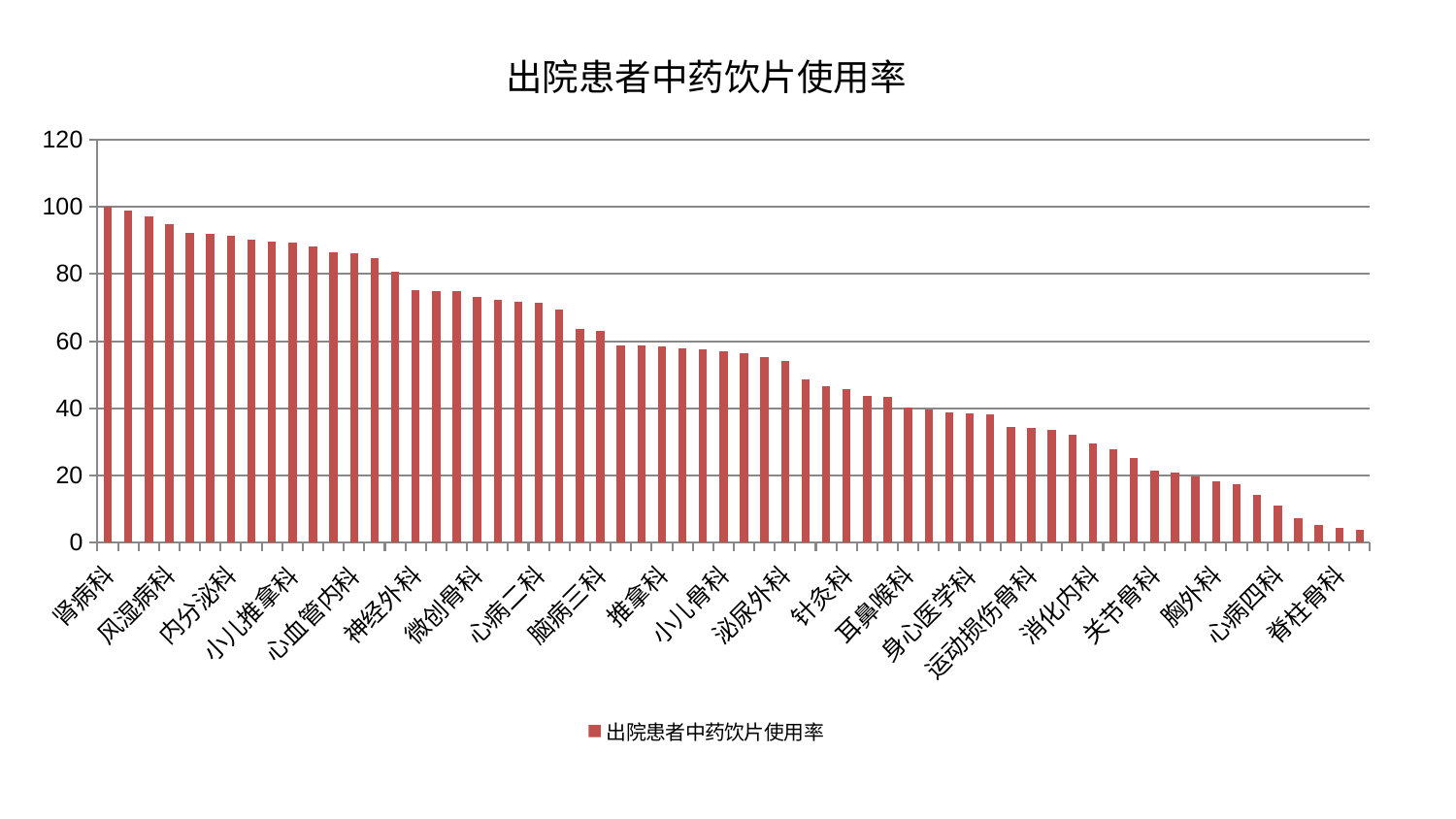

### Chart: 出院患者中药饮片使用率

| Category | 出院患者中药饮片使用率 |
|---|---|
| 肾病科 | 100.0 |
| 创伤骨科 | 98.88178511687828 |
| 眼科 | 97.23152994974589 |
| 风湿病科 | 94.89801868549793 |
| 产科 | 92.1492190365489 |
| 呼吸内科 | 92.03437986919323 |
| 内分泌科 | 91.22835846485567 |
| 神经内科 | 90.12643648458622 |
| 肾脏内科 | 89.75117523769923 |
| 小儿推拿科 | 89.31860620746608 |
| 皮肤科 | 88.29692148679479 |
| 心病一科 | 86.3488691429599 |
| 心血管内科 | 86.01718318211323 |
| 肛肠科 | 84.77949528296138 |
| 东区重症医学科 | 80.73882874177805 |
| 神经外科 | 75.18696160638149 |
| 妇科 | 74.87625140376122 |
| 治未病中心 | 74.81353887146554 |
| 微创骨科 | 73.09546211409452 |
| 综合内科 | 72.38756693670192 |
| 骨科 | 71.6042956494095 |
| 心病二科 | 71.50754566712214 |
| 脑病二科 | 69.48519448510255 |
| 肝胆外科 | 63.73856124546046 |
| 脑病三科 | 63.00105035736412 |
| 老年医学科 | 58.71056284399511 |
| 周围血管科 | 58.59837814022946 |
| 推拿科 | 58.338228901008364 |
| 美容皮肤科 | 57.89988466853939 |
| 肝病科 | 57.44810348382299 |
| 小儿骨科 | 57.05717151934908 |
| 妇科妇二科合并 | 56.535922469750744 |
| 口腔科 | 55.19071535638122 |
| 泌尿外科 | 54.176060013381615 |
| 脑病一科 | 48.513191872515534 |
| 男科 | 46.54323967006491 |
| 针灸科 | 45.59129548995818 |
| 显微骨科 | 43.59848502703404 |
| 肿瘤内科 | 43.49784620386634 |
| 耳鼻喉科 | 40.342372006606126 |
| 重症医学科 | 39.67752694008327 |
| 中医经典科 | 38.84696688424224 |
| 身心医学科 | 38.36469161224328 |
| 普通外科 | 38.240948539940476 |
| 东区肾病科 | 34.53826050332251 |
| 运动损伤骨科 | 34.19250178772426 |
| 心病三科 | 33.62904437449322 |
| 脾胃病科 | 32.13234403577672 |
| 消化内科 | 29.643228842965105 |
| 血液科 | 27.671284815437247 |
| 乳腺甲状腺外科 | 25.13484505204861 |
| 关节骨科 | 21.498238742535182 |
| 妇二科 | 20.953919757494045 |
| 儿科 | 19.656491628985016 |
| 胸外科 | 18.256541515257492 |
| 西区重症医学科 | 17.43256928399311 |
| 康复科 | 14.097090343819207 |
| 心病四科 | 10.929611417754272 |
| 中医外治中心 | 7.367893866465691 |
| 脾胃科消化科合并 | 5.240097166962421 |
| 脊柱骨科 | 4.306393253511729 |
| 医院 | 3.7765291277103916 |
169